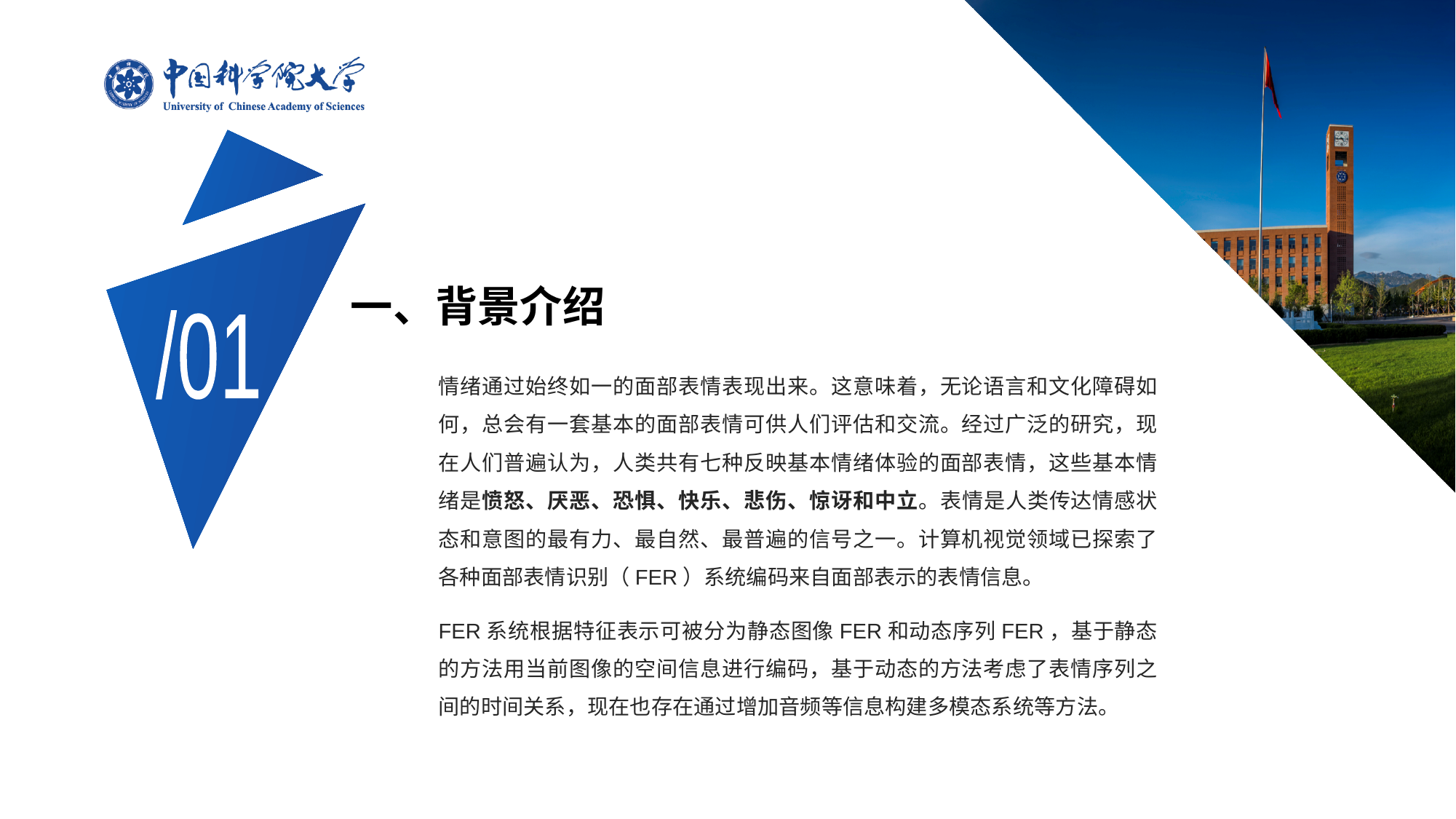

# 一、背景介绍
/01
情绪通过始终如一的面部表情表现出来。这意味着，无论语言和文化障碍如何，总会有一套基本的面部表情可供人们评估和交流。经过广泛的研究，现在人们普遍认为，人类共有七种反映基本情绪体验的面部表情，这些基本情绪是愤怒、厌恶、恐惧、快乐、悲伤、惊讶和中立。表情是人类传达情感状态和意图的最有力、最自然、最普遍的信号之一。计算机视觉领域已探索了各种面部表情识别（FER）系统编码来自面部表示的表情信息。
FER系统根据特征表示可被分为静态图像FER和动态序列FER，基于静态的方法用当前图像的空间信息进行编码，基于动态的方法考虑了表情序列之间的时间关系，现在也存在通过增加音频等信息构建多模态系统等方法。